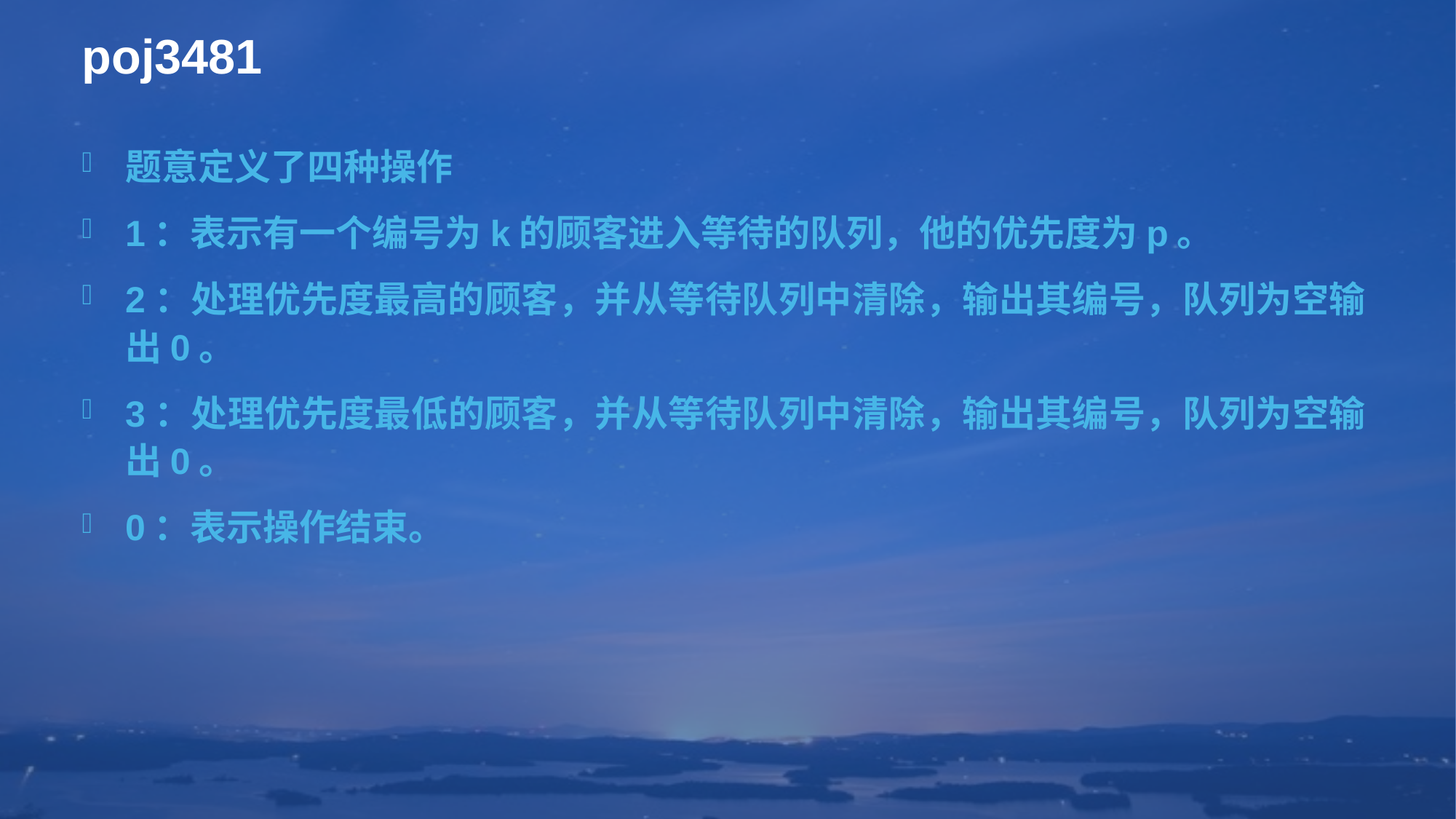

# poj3481
题意定义了四种操作
1：表示有一个编号为k的顾客进入等待的队列，他的优先度为p。
2：处理优先度最高的顾客，并从等待队列中清除，输出其编号，队列为空输出0。
3：处理优先度最低的顾客，并从等待队列中清除，输出其编号，队列为空输出0。
0：表示操作结束。